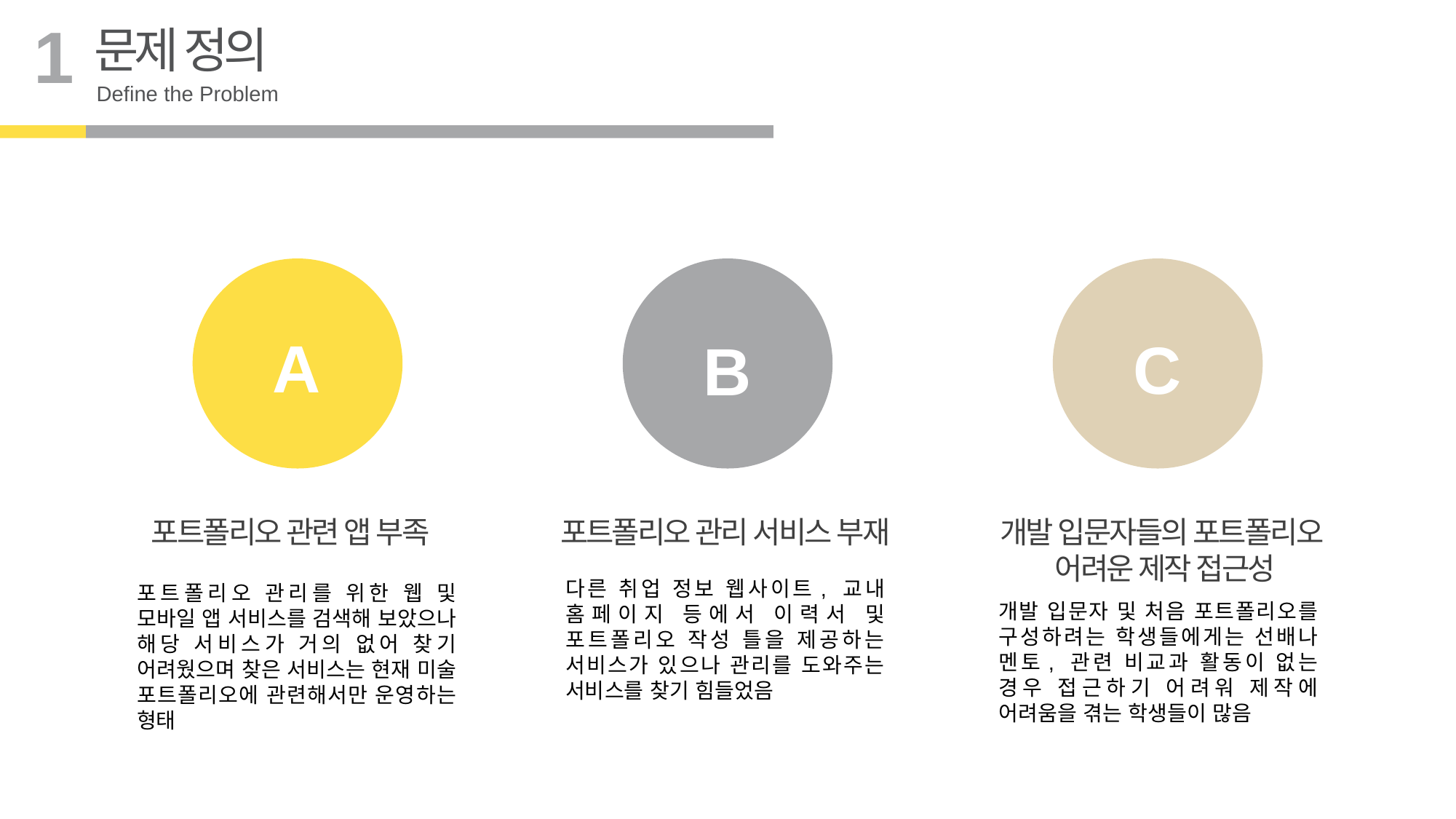

1
문제 정의
Define the Problem

A
C
B
포트폴리오 관련 앱 부족
포트폴리오 관리를 위한 웹 및 모바일 앱 서비스를 검색해 보았으나 해당 서비스가 거의 없어 찾기 어려웠으며 찾은 서비스는 현재 미술 포트폴리오에 관련해서만 운영하는 형태
포트폴리오 관리 서비스 부재
다른 취업 정보 웹사이트, 교내 홈페이지 등에서 이력서 및 포트폴리오 작성 틀을 제공하는 서비스가 있으나 관리를 도와주는 서비스를 찾기 힘들었음
개발 입문자들의 포트폴리오
 어려운 제작 접근성
개발 입문자 및 처음 포트폴리오를 구성하려는 학생들에게는 선배나 멘토, 관련 비교과 활동이 없는 경우 접근하기 어려워 제작에 어려움을 겪는 학생들이 많음